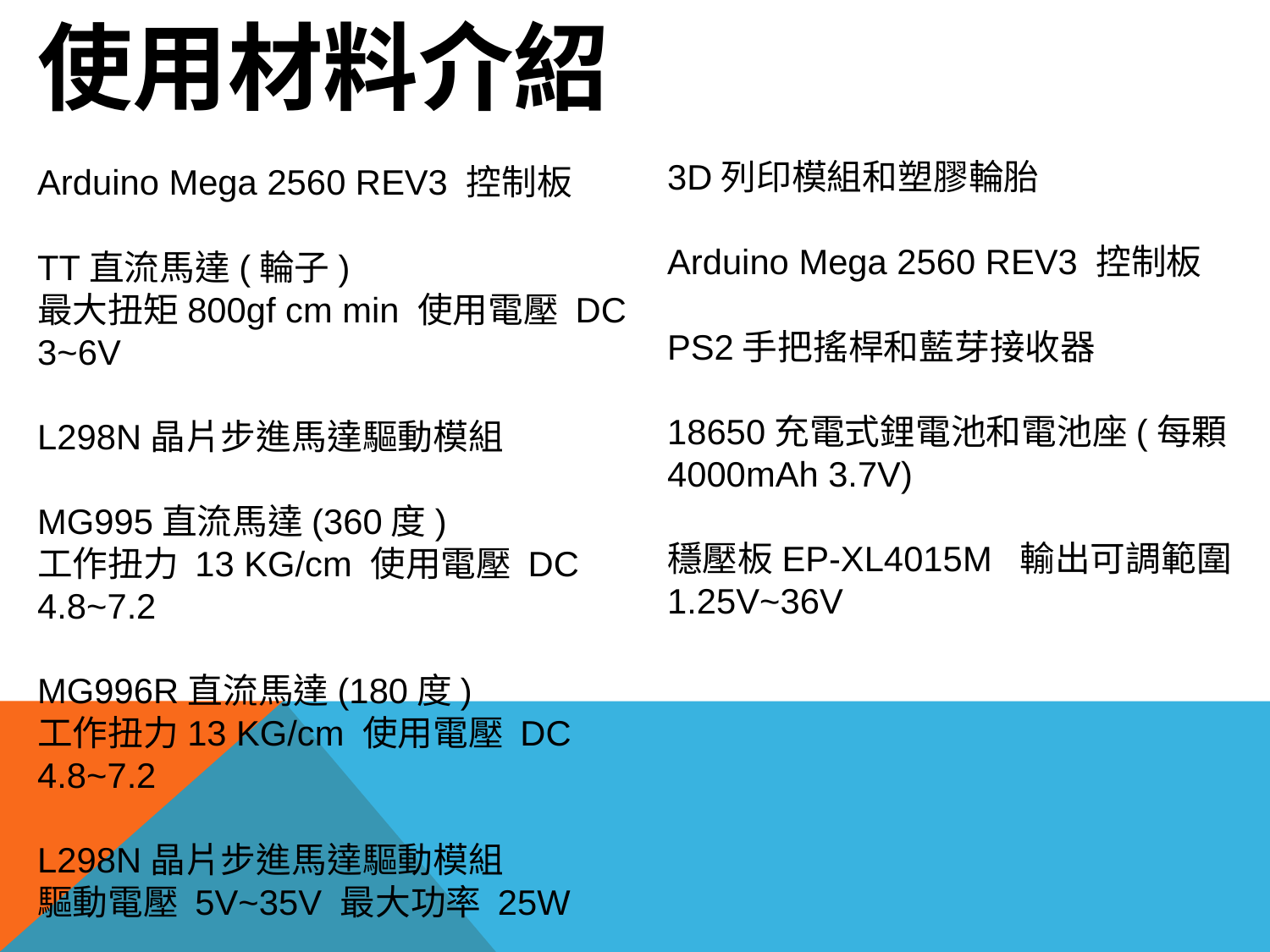

使用材料介紹

Arduino Mega 2560 REV3 控制板

TT直流馬達(輪子)
最大扭矩800gf cm min 使用電壓 DC 3~6V

L298N晶片步進馬達驅動模組

MG995直流馬達(360度)
工作扭力 13 KG/cm 使用電壓 DC 4.8~7.2

MG996R直流馬達(180度)
工作扭力13 KG/cm 使用電壓 DC 4.8~7.2

L298N晶片步進馬達驅動模組
驅動電壓 5V~35V 最大功率 25W

3D列印模組和塑膠輪胎
Arduino Mega 2560 REV3 控制板
PS2手把搖桿和藍芽接收器
18650充電式鋰電池和電池座(每顆4000mAh 3.7V)
穩壓板EP-XL4015M  輸出可調範圍1.25V~36V